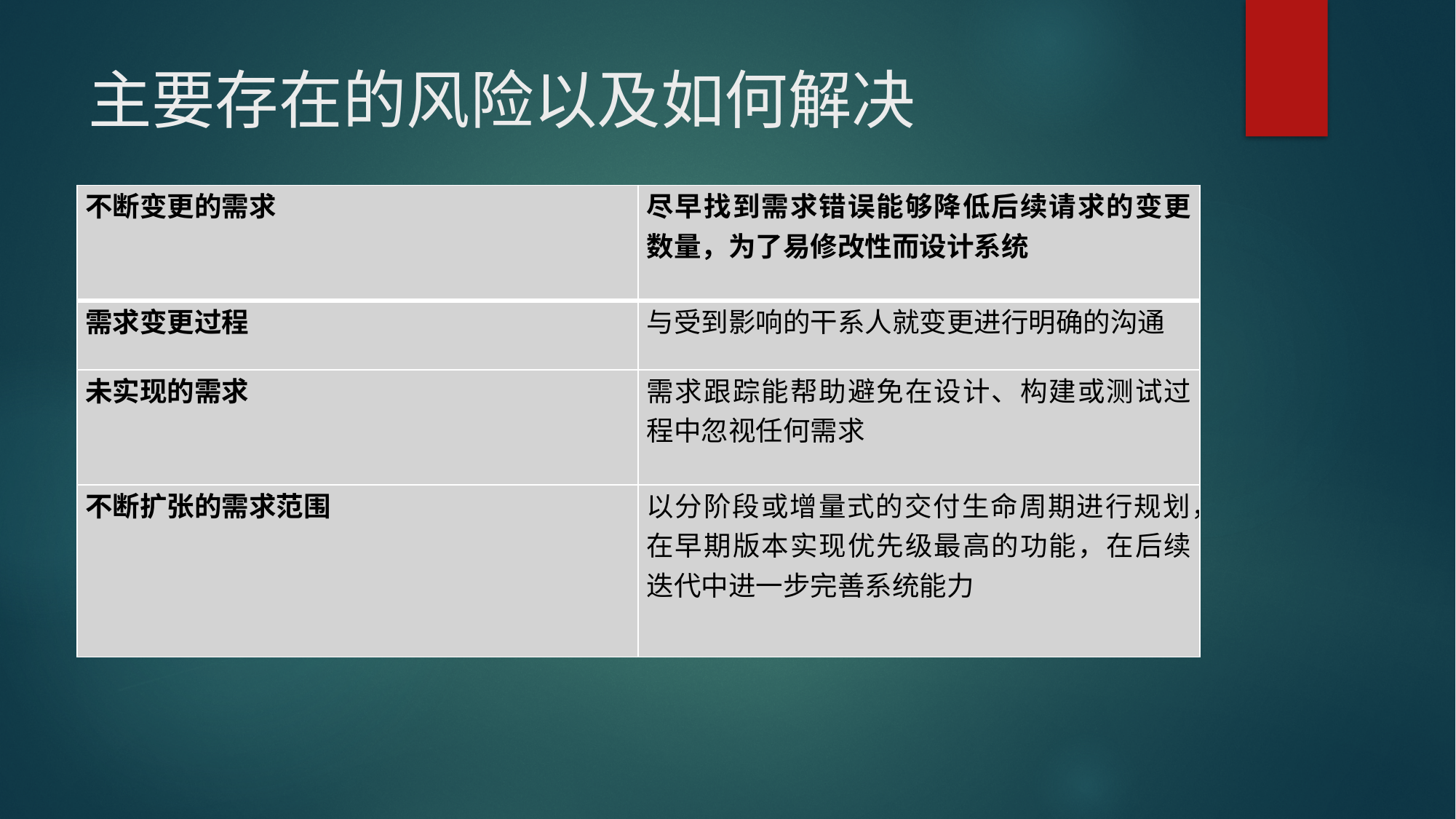

# 主要存在的风险以及如何解决
| 不断变更的需求 | 尽早找到需求错误能够降低后续请求的变更数量，为了易修改性而设计系统 |
| --- | --- |
| 需求变更过程 | 与受到影响的干系人就变更进行明确的沟通 |
| 未实现的需求 | 需求跟踪能帮助避免在设计、构建或测试过程中忽视任何需求 |
| 不断扩张的需求范围 | 以分阶段或增量式的交付生命周期进行规划，在早期版本实现优先级最高的功能，在后续迭代中进一步完善系统能力 |